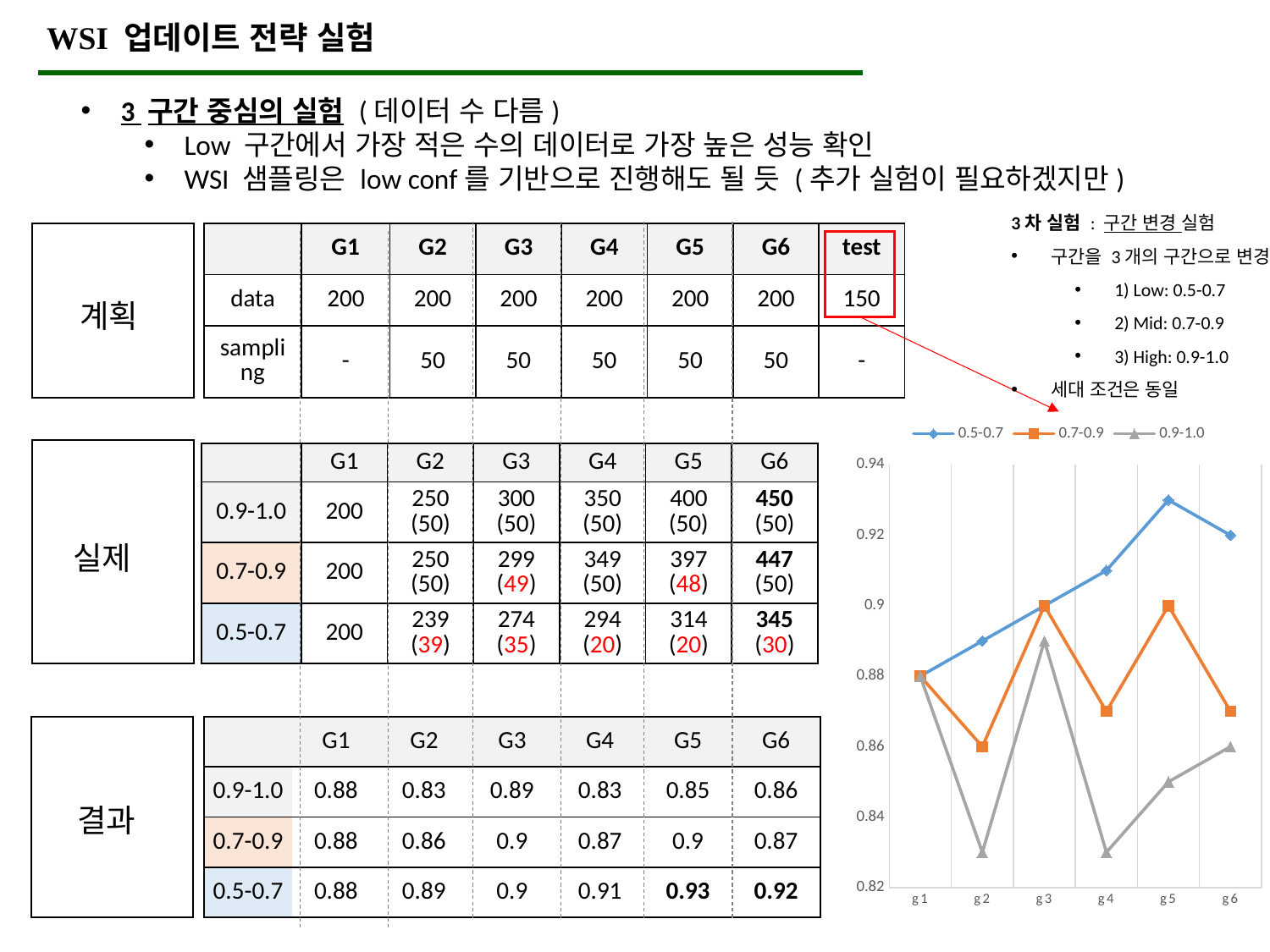

WSI 업데이트 전략 실험
3 구간 중심의 실험 (데이터 수 다름)
Low 구간에서 가장 적은 수의 데이터로 가장 높은 성능 확인
WSI 샘플링은 low conf를 기반으로 진행해도 될 듯 (추가 실험이 필요하겠지만)

3차 실험 : 구간 변경 실험
구간을 3개의 구간으로 변경
1) Low: 0.5-0.7
2) Mid: 0.7-0.9
3) High: 0.9-1.0
세대 조건은 동일
|  | G1 | G2 | G3 | G4 | G5 | G6 | test |
| --- | --- | --- | --- | --- | --- | --- | --- |
| data | 200 | 200 | 200 | 200 | 200 | 200 | 150 |
| sampling | - | 50 | 50 | 50 | 50 | 50 | - |

계획

### Chart

| Category | 0.5-0.7 | 0.7-0.9 | 0.9-1.0 |
|---|---|---|---|
| g1 | 0.88 | 0.88 | 0.88 |
| g2 | 0.89 | 0.86 | 0.83 |
| g3 | 0.9 | 0.9 | 0.89 |
| g4 | 0.91 | 0.87 | 0.83 |
| g5 | 0.93 | 0.9 | 0.85 |
| g6 | 0.92 | 0.87 | 0.86 |
|  | G1 | G2 | G3 | G4 | G5 | G6 |
| --- | --- | --- | --- | --- | --- | --- |
| 0.9-1.0 | 200 | 250 (50) | 300 (50) | 350 (50) | 400 (50) | 450 (50) |
| 0.7-0.9 | 200 | 250 (50) | 299 (49) | 349 (50) | 397 (48) | 447 (50) |
| 0.5-0.7 | 200 | 239 (39) | 274 (35) | 294 (20) | 314 (20) | 345 (30) |
실제

|  | G1 | G2 | G3 | G4 | G5 | G6 |
| --- | --- | --- | --- | --- | --- | --- |
| 0.9-1.0 | 0.88 | 0.83 | 0.89 | 0.83 | 0.85 | 0.86 |
| 0.7-0.9 | 0.88 | 0.86 | 0.9 | 0.87 | 0.9 | 0.87 |
| 0.5-0.7 | 0.88 | 0.89 | 0.9 | 0.91 | 0.93 | 0.92 |
결과